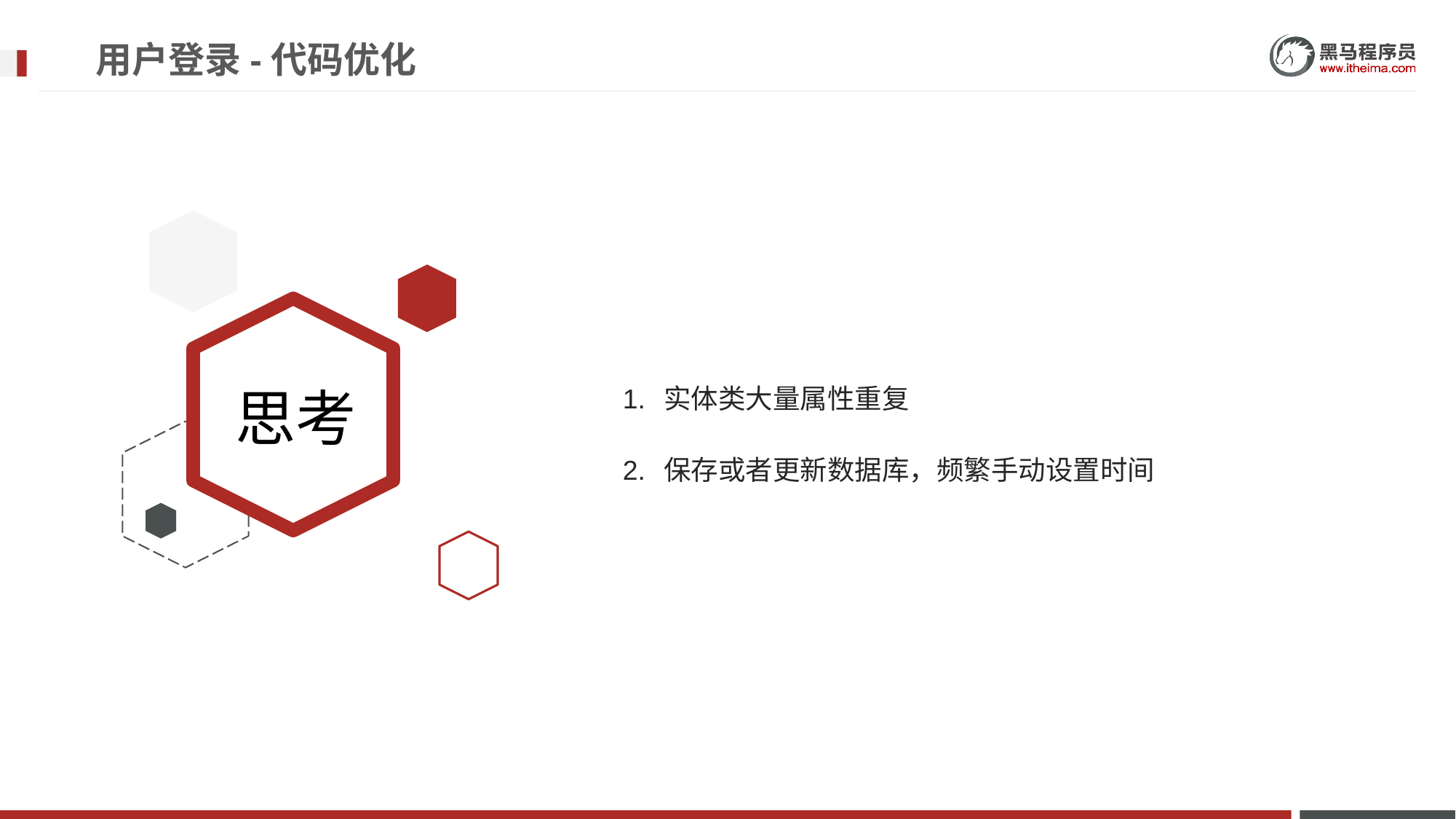

# 用户登录-代码优化
实体类大量属性重复
保存或者更新数据库，频繁手动设置时间